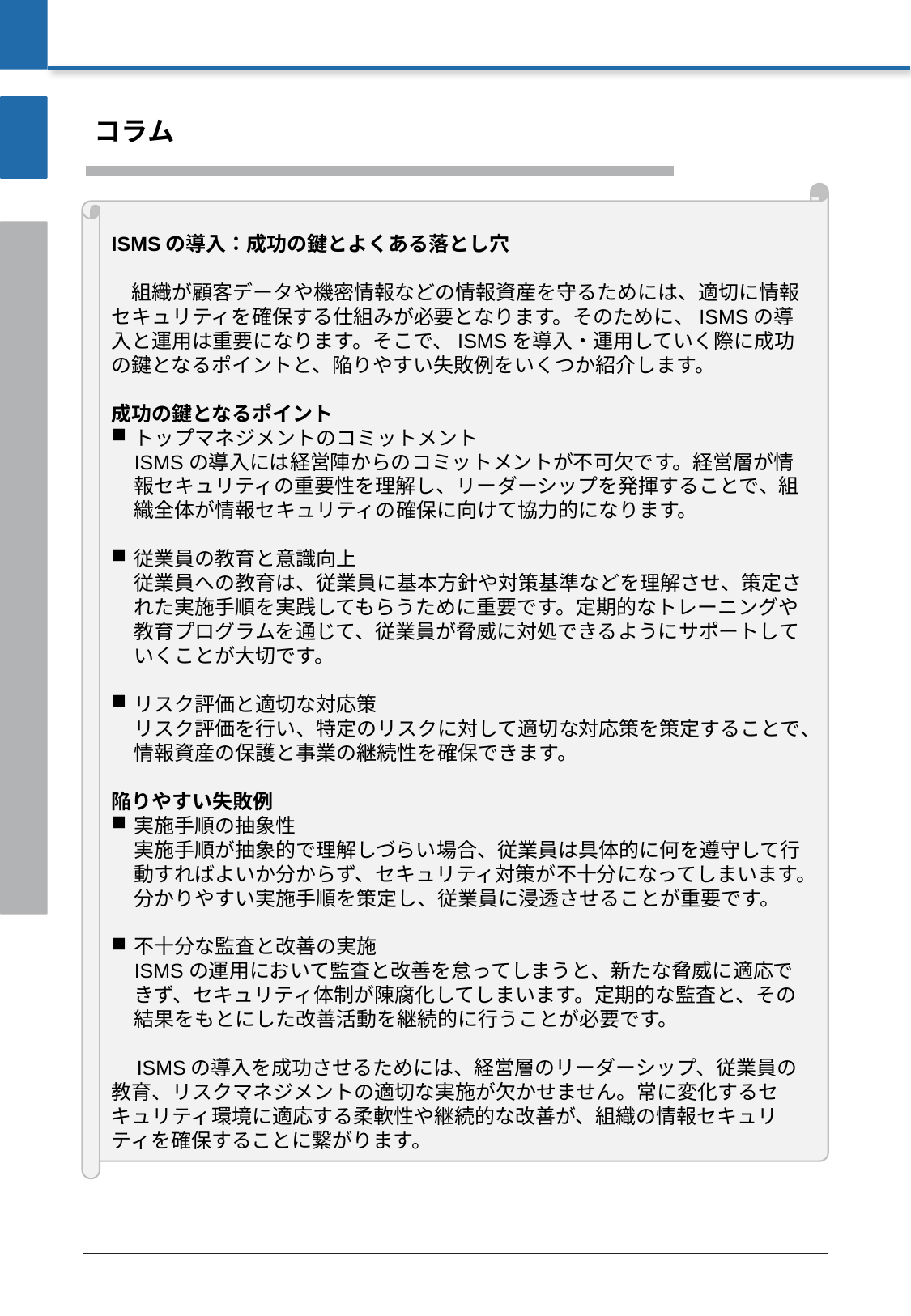

コラム

ISMSの導入：成功の鍵とよくある落とし穴

　組織が顧客データや機密情報などの情報資産を守るためには、適切に情報セキュリティを確保する仕組みが必要となります。そのために、ISMSの導入と運用は重要になります。そこで、ISMSを導入・運用していく際に成功の鍵となるポイントと、陥りやすい失敗例をいくつか紹介します。

成功の鍵となるポイント
トップマネジメントのコミットメント
ISMSの導入には経営陣からのコミットメントが不可欠です。経営層が情報セキュリティの重要性を理解し、リーダーシップを発揮することで、組織全体が情報セキュリティの確保に向けて協力的になります。

従業員の教育と意識向上
従業員への教育は、従業員に基本方針や対策基準などを理解させ、策定された実施手順を実践してもらうために重要です。定期的なトレーニングや教育プログラムを通じて、従業員が脅威に対処できるようにサポートしていくことが大切です。

リスク評価と適切な対応策
リスク評価を行い、特定のリスクに対して適切な対応策を策定することで、情報資産の保護と事業の継続性を確保できます。

陥りやすい失敗例
実施手順の抽象性
実施手順が抽象的で理解しづらい場合、従業員は具体的に何を遵守して行動すればよいか分からず、セキュリティ対策が不十分になってしまいます。分かりやすい実施手順を策定し、従業員に浸透させることが重要です。

不十分な監査と改善の実施
ISMSの運用において監査と改善を怠ってしまうと、新たな脅威に適応できず、セキュリティ体制が陳腐化してしまいます。定期的な監査と、その結果をもとにした改善活動を継続的に行うことが必要です。

　ISMSの導入を成功させるためには、経営層のリーダーシップ、従業員の教育、リスクマネジメントの適切な実施が欠かせません。常に変化するセキュリティ環境に適応する柔軟性や継続的な改善が、組織の情報セキュリティを確保することに繋がります。